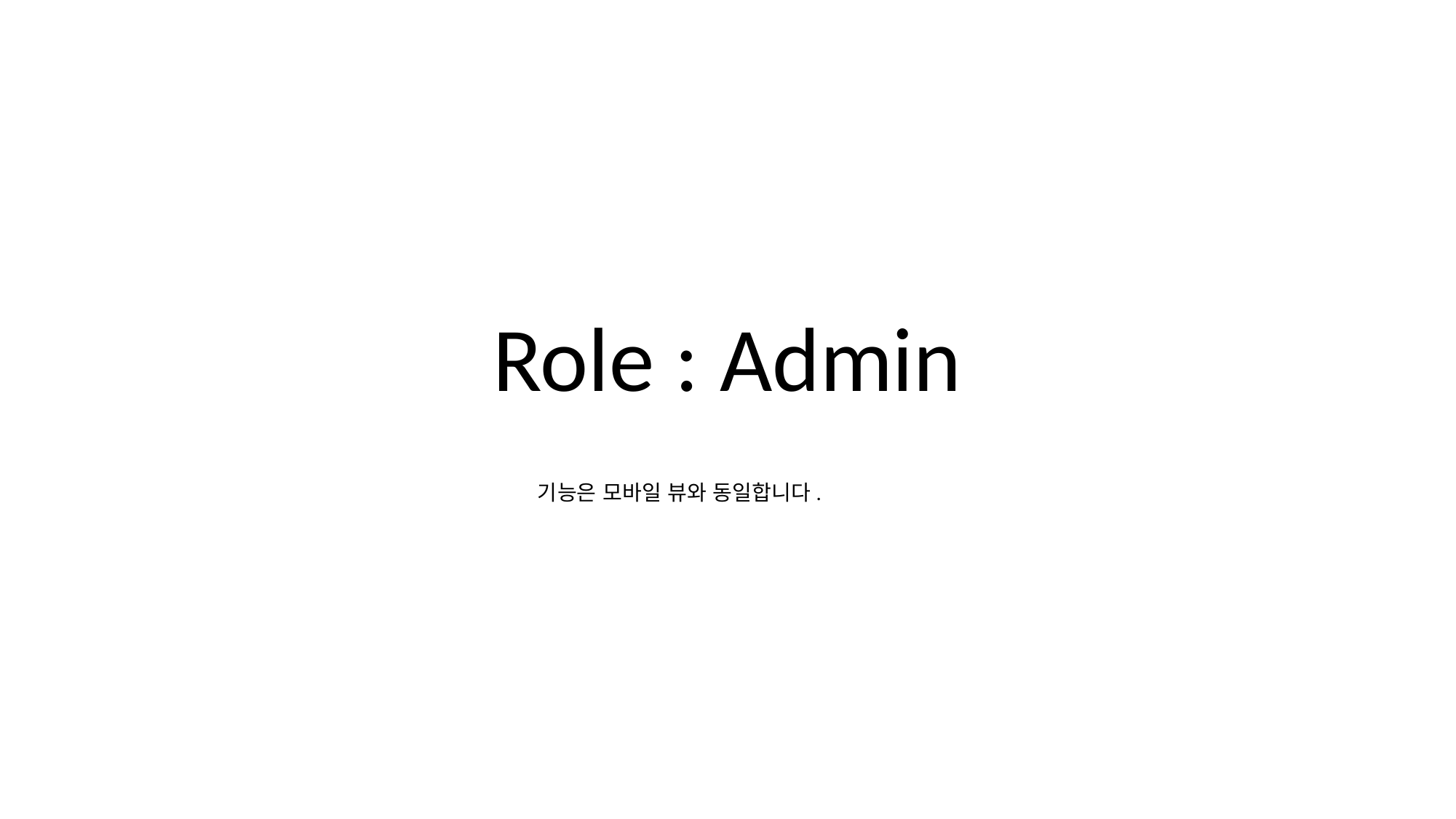

Role : Admin
기능은 모바일 뷰와 동일합니다.